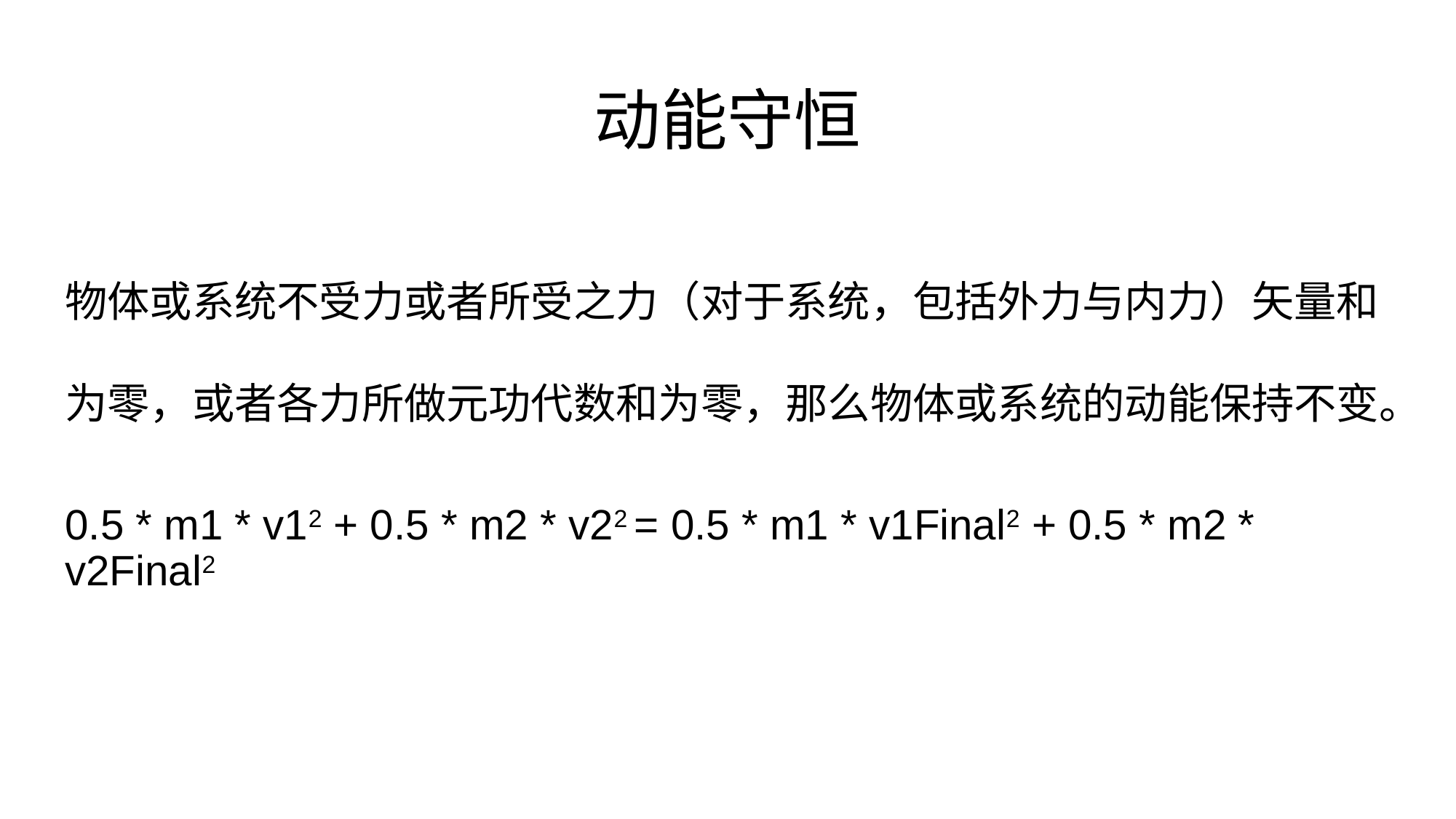

# 动能守恒
物体或系统不受力或者所受之力（对于系统，包括外力与内力）矢量和为零，或者各力所做元功代数和为零，那么物体或系统的动能保持不变。

0.5 * m1 * v12 + 0.5 * m2 * v22 = 0.5 * m1 * v1Final2 + 0.5 * m2 * v2Final2